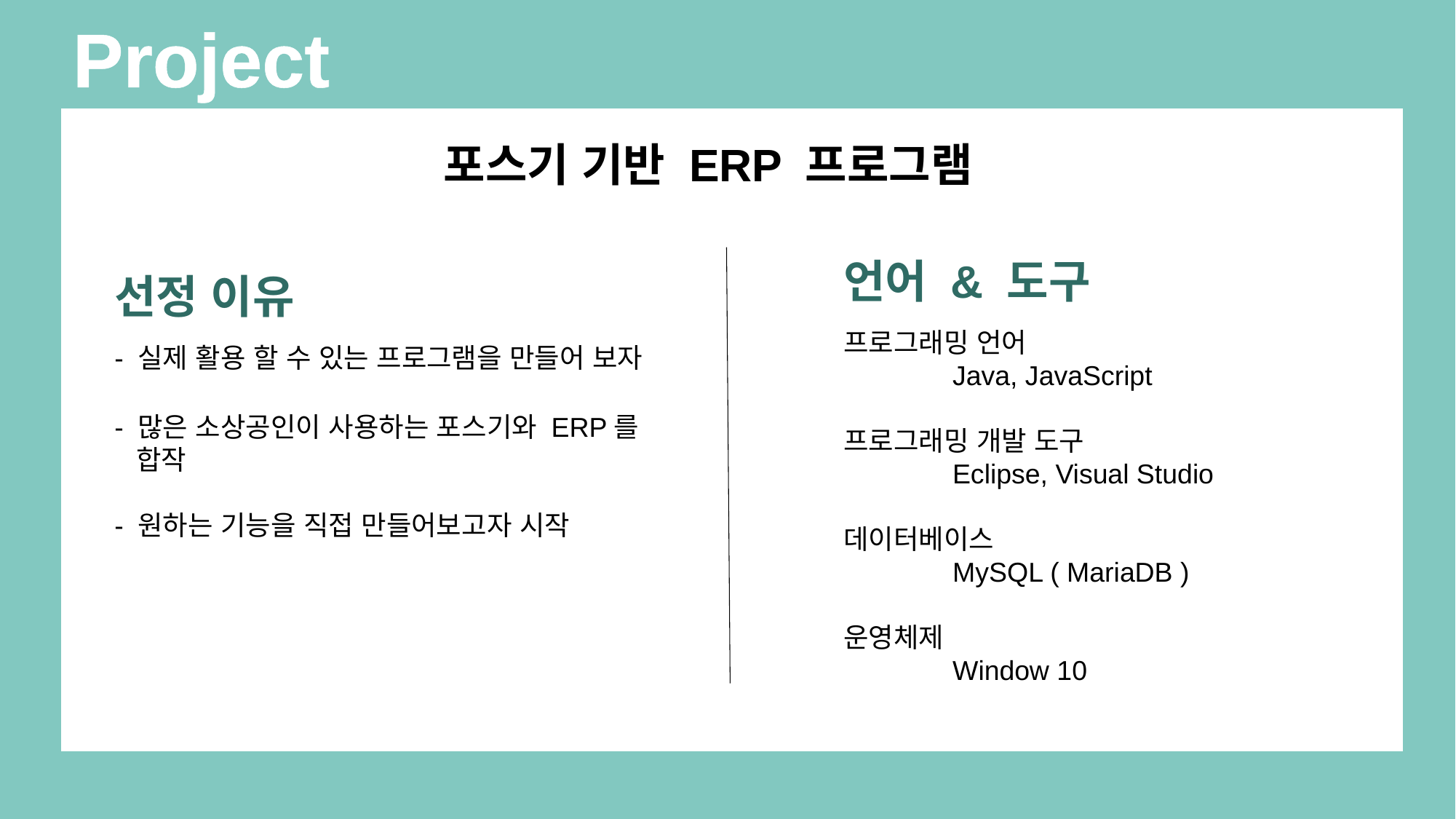

Project
Phone) +82 010-3655-9079E-mail) dsh21389@naver.comGithub) github.com/dosu89Notion)
포스기 기반 ERP 프로그램
언어 & 도구

프로그래밍 언어
	Java, JavaScript

프로그래밍 개발 도구
	Eclipse, Visual Studio

데이터베이스
	MySQL ( MariaDB )

운영체제
	Window 10
선정 이유

- 실제 활용 할 수 있는 프로그램을 만들어 보자

- 많은 소상공인이 사용하는 포스기와 ERP를
  합작

- 원하는 기능을 직접 만들어보고자 시작